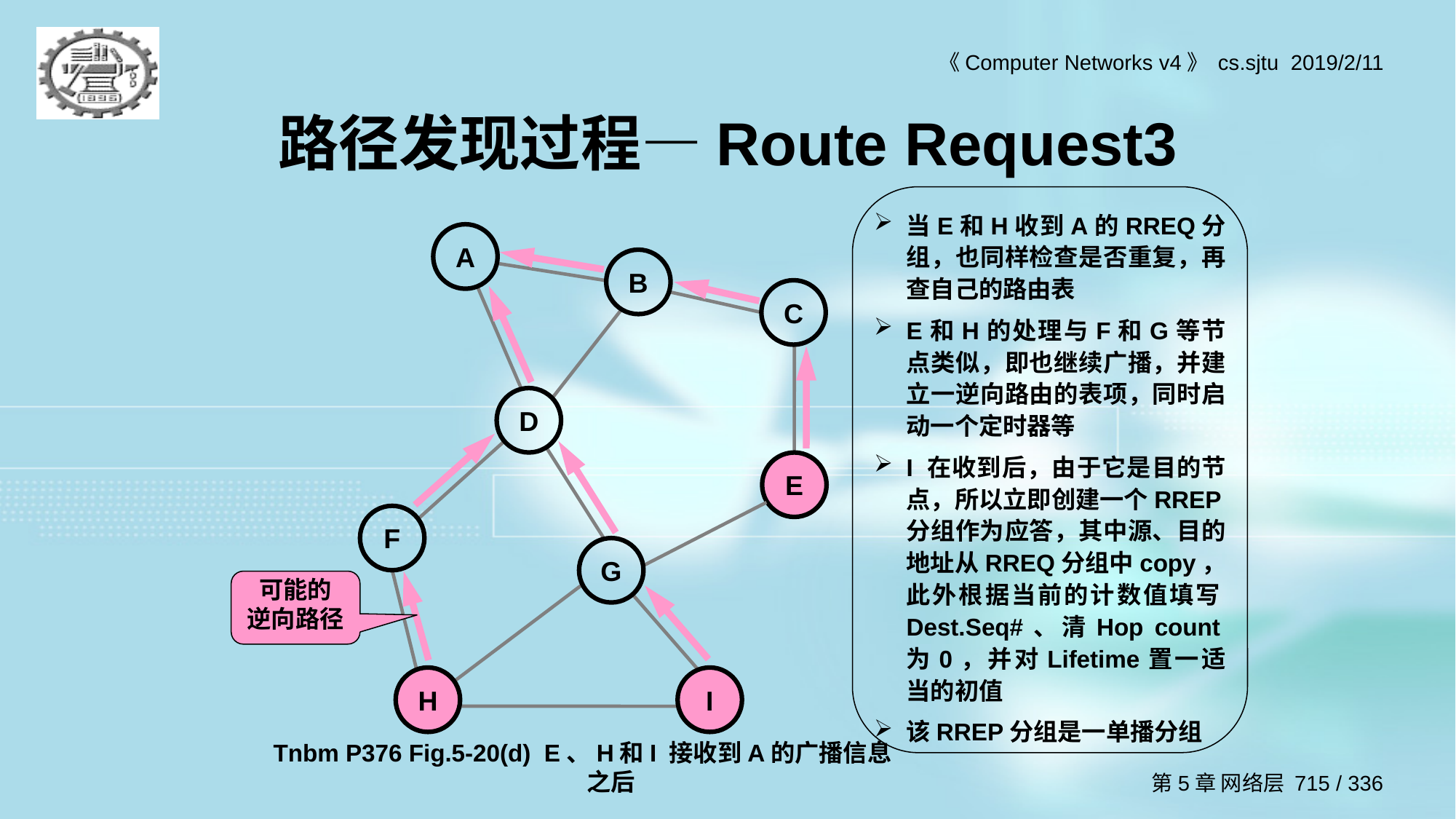

路径发现过程—Route Request3
当E和H收到A的RREQ分组，也同样检查是否重复，再查自己的路由表
E和H的处理与F和G等节点类似，即也继续广播，并建立一逆向路由的表项，同时启动一个定时器等
I 在收到后，由于它是目的节点，所以立即创建一个RREP分组作为应答，其中源、目的地址从RREQ分组中copy，此外根据当前的计数值填写Dest.Seq#、清Hop count为0，并对Lifetime置一适当的初值
该RREP分组是一单播分组
A
B

C

D

E

F
G

H
I

可能的
逆向路径
Tnbm P376 Fig.5-20(d)  E、H和I 接收到A的广播信息之后